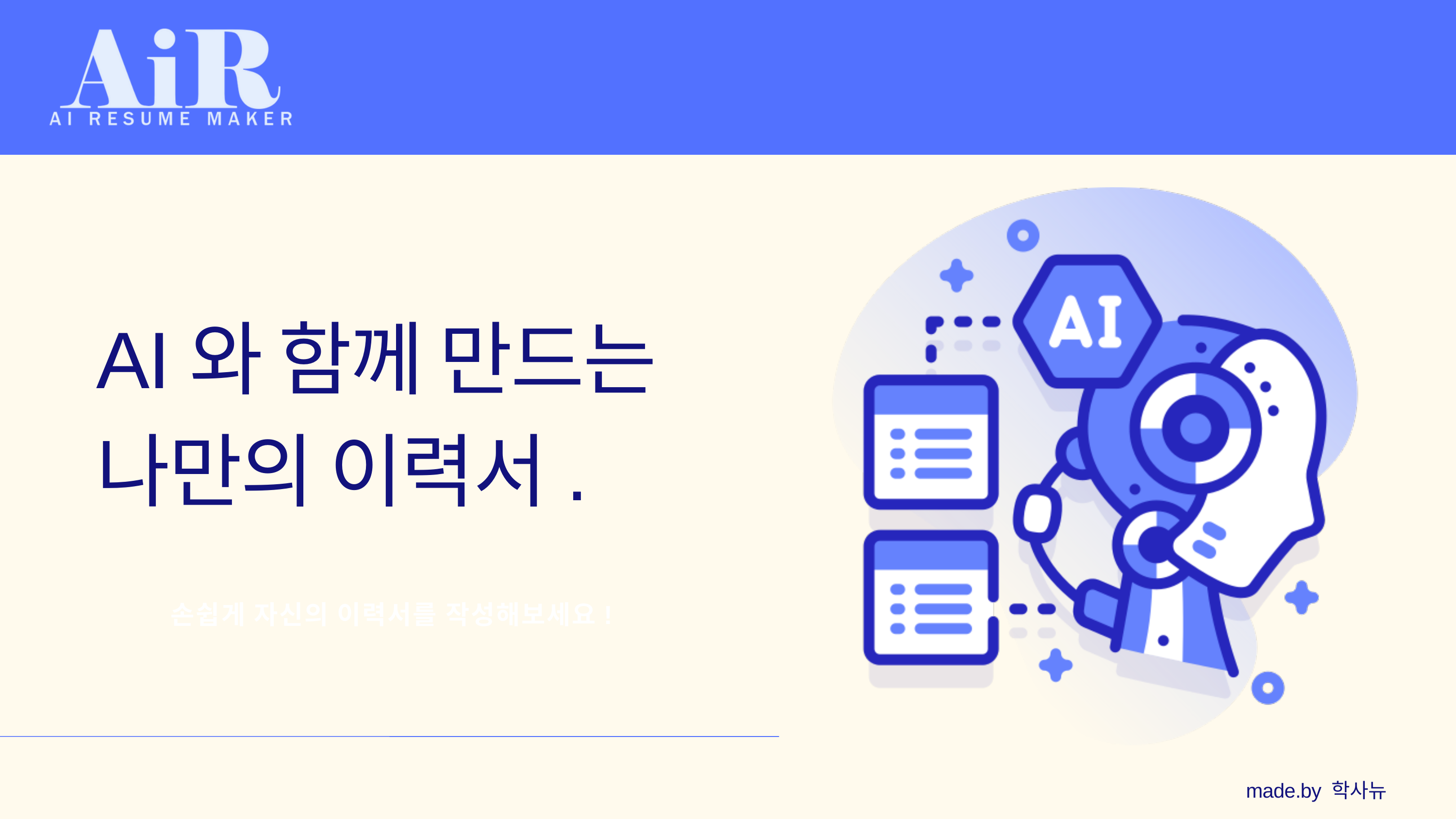

AI와 함께 만드는
나만의 이력서.
손쉽게 자신의 이력서를 작성해보세요!

made.by 학사뉴